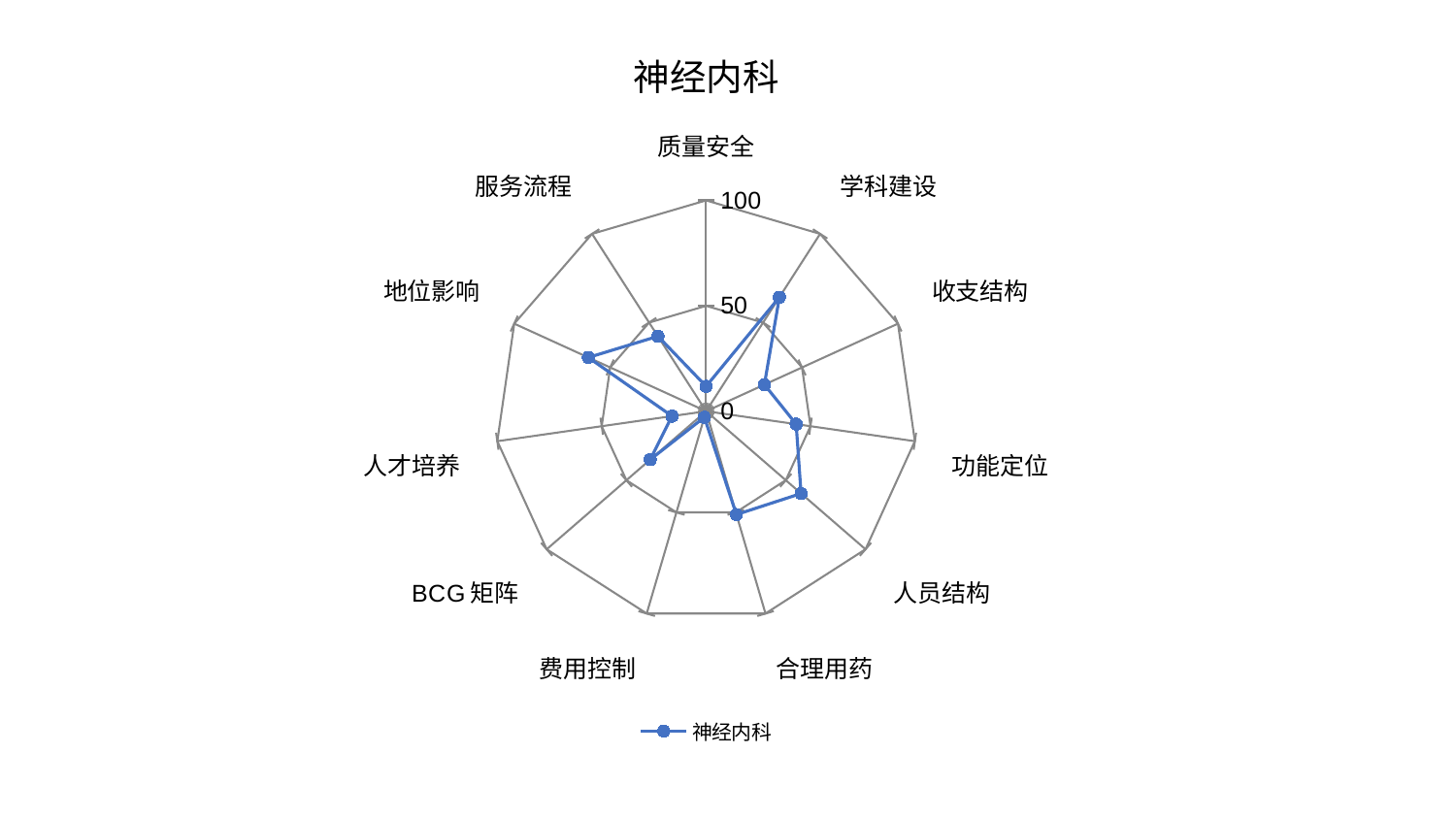

### Chart: 神经内科

| Category | 神经内科 |
|---|---|
| 质量安全 | 11.80031584461386 |
| 学科建设 | 64.30762968693939 |
| 收支结构 | 30.391526760743737 |
| 功能定位 | 43.150617905043866 |
| 人员结构 | 59.6015833141151 |
| 合理用药 | 51.07988202427809 |
| 费用控制 | 2.9875546071925236 |
| BCG矩阵 | 35.09373914093874 |
| 人才培养 | 16.31612010874505 |
| 地位影响 | 61.39219691535046 |
| 服务流程 | 42.27054796801529 |
161